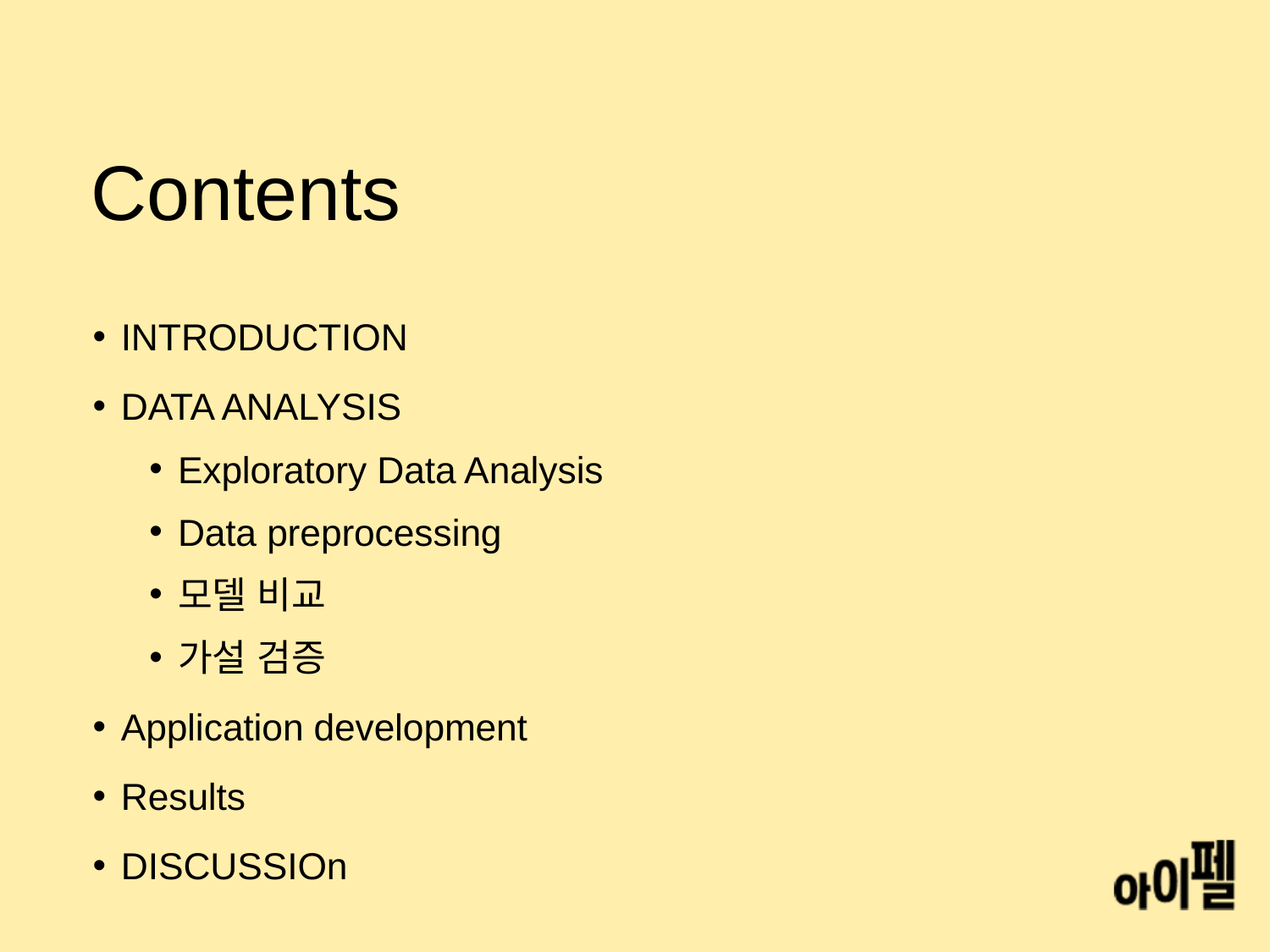

# Contents
INTRODUCTION
DATA ANALYSIS
Exploratory Data Analysis
Data preprocessing
모델 비교
가설 검증
Application development
Results
DISCUSSIOn